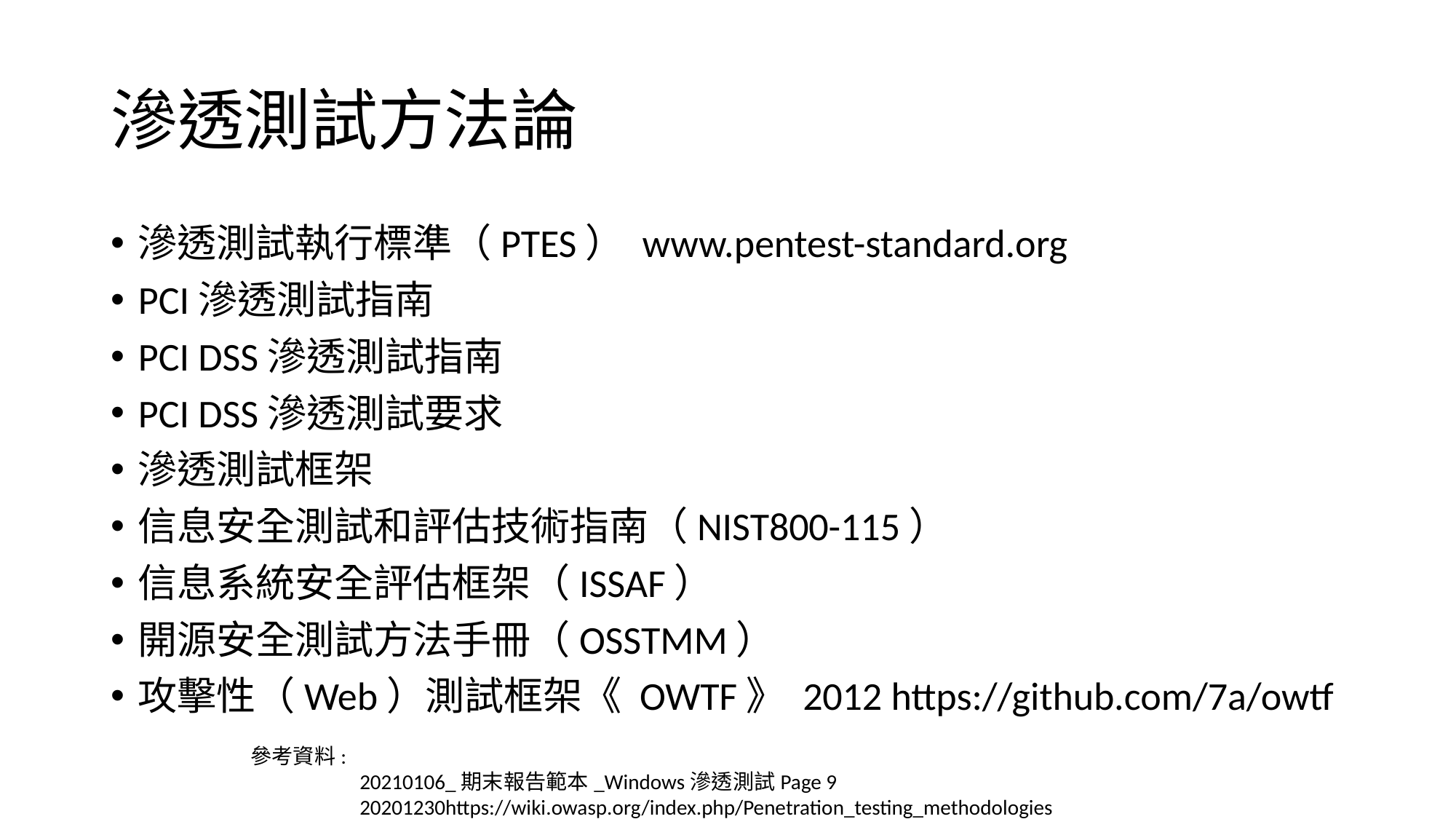

# 滲透測試方法論
滲透測試執行標準（PTES） www.pentest-standard.org
PCI滲透測試指南
PCI DSS滲透測試指南
PCI DSS滲透測試要求
滲透測試框架
信息安全測試和評估技術指南（NIST800-115）
信息系統安全評估框架（ISSAF）
開源安全測試方法手冊（OSSTMM）
攻擊性（Web）測試框架《 OWTF》 2012 https://github.com/7a/owtf
參考資料:
20210106_期末報告範本_Windows滲透測試Page 9
20201230https://wiki.owasp.org/index.php/Penetration_testing_methodologies